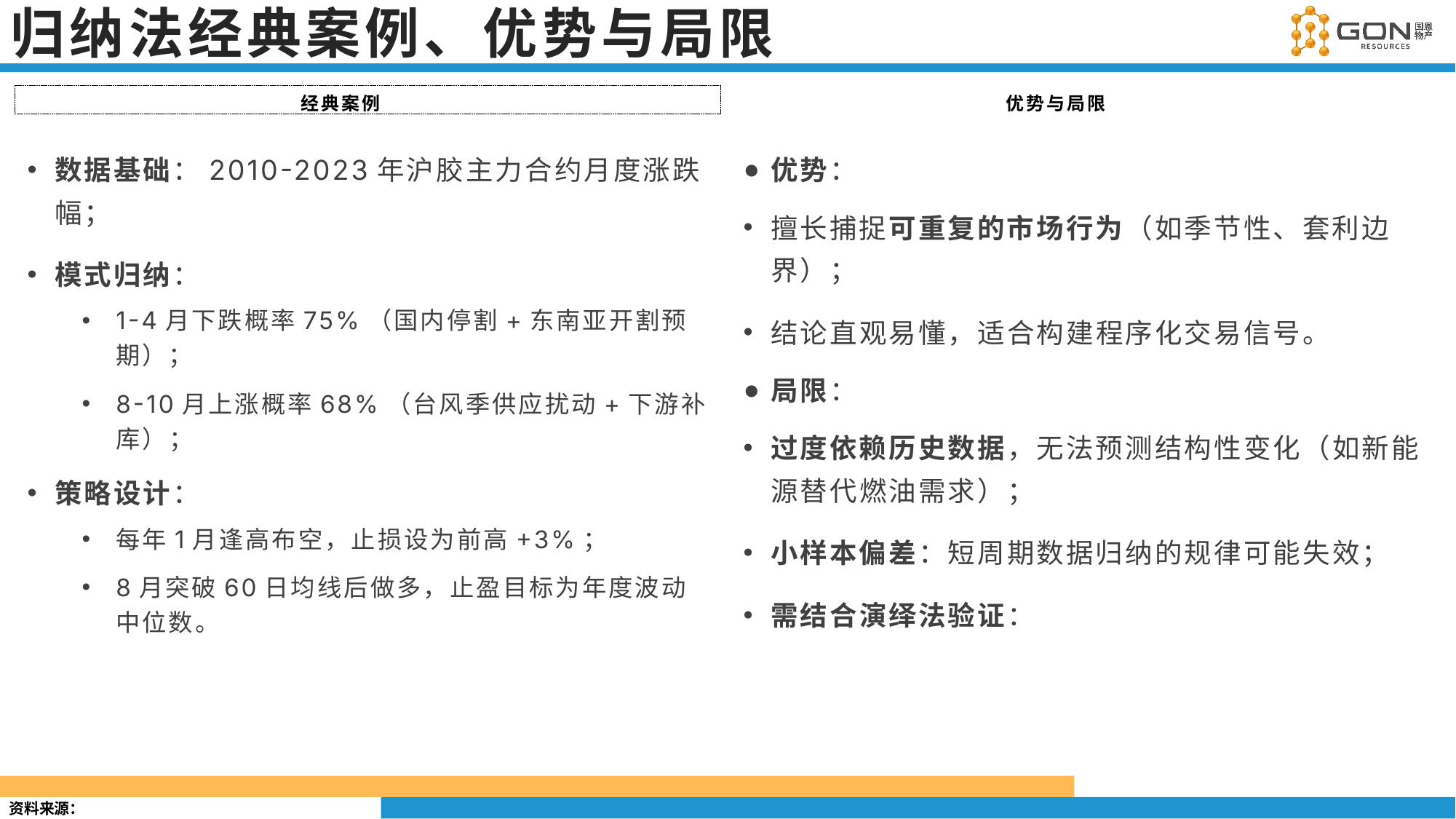

# 归纳法经典案例、优势与局限
经典案例
优势与局限

数据基础：2010-2023年沪胶主力合约月度涨跌幅；
模式归纳：
1-4月下跌概率75%（国内停割+东南亚开割预期）；
8-10月上涨概率68%（台风季供应扰动+下游补库）；
策略设计：
每年1月逢高布空，止损设为前高+3%；
8月突破60日均线后做多，止盈目标为年度波动中位数。

优势：
擅长捕捉可重复的市场行为（如季节性、套利边界）；
结论直观易懂，适合构建程序化交易信号。
局限：
过度依赖历史数据，无法预测结构性变化（如新能源替代燃油需求）；
小样本偏差：短周期数据归纳的规律可能失效；
需结合演绎法验证：